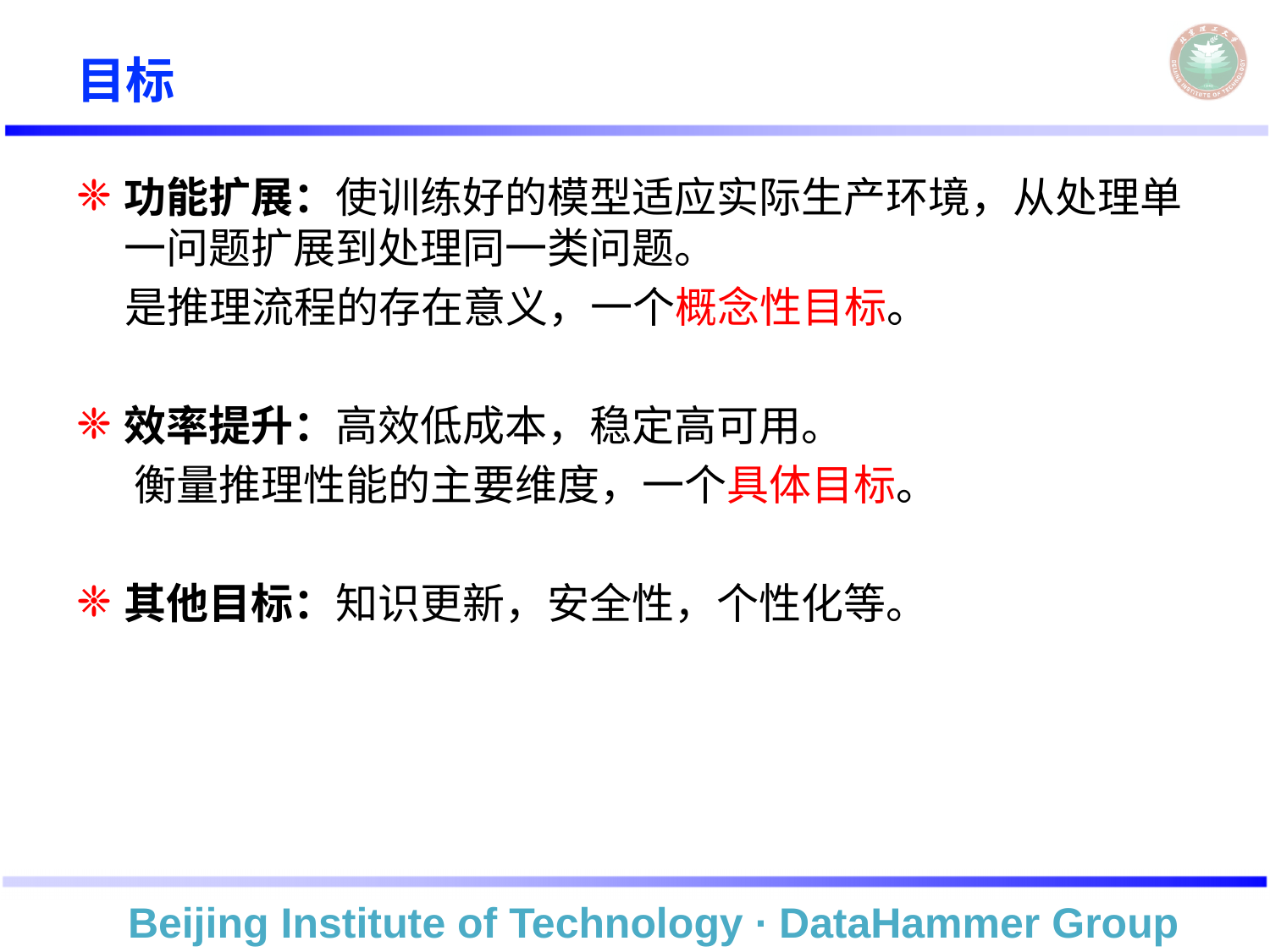

# 目标
功能扩展：使训练好的模型适应实际生产环境，从处理单一问题扩展到处理同一类问题。
    是推理流程的存在意义，一个概念性目标。

效率提升：高效低成本，稳定高可用。
     衡量推理性能的主要维度，一个具体目标。

其他目标：知识更新，安全性，个性化等。